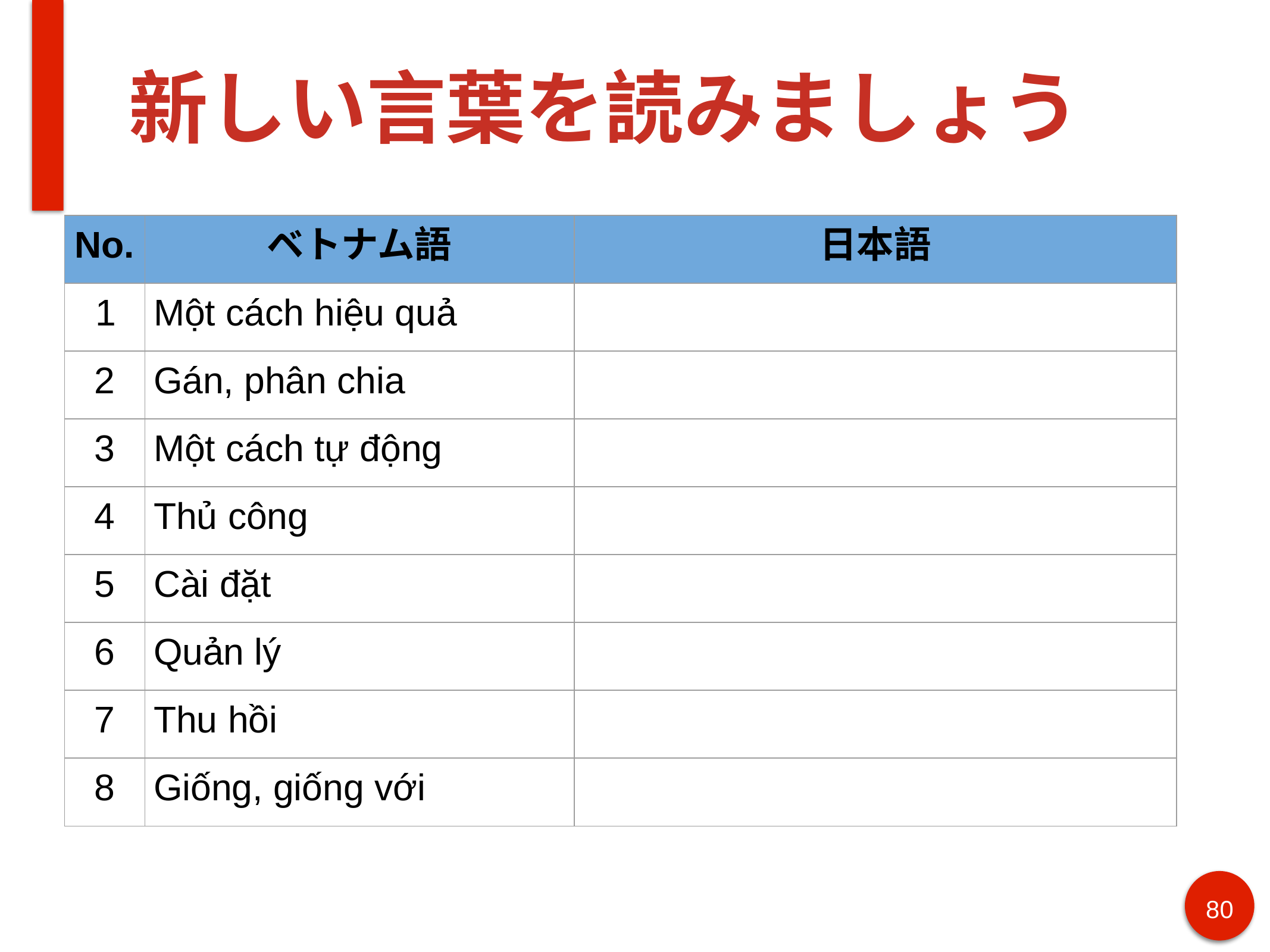

# 新しい言葉を読みましょう
| No. | ベトナム語 | 日本語 |
| --- | --- | --- |
| 1 | Một cách hiệu quả |  |
| 2 | Gán, phân chia |  |
| 3 | Một cách tự động |  |
| 4 | Thủ công |  |
| 5 | Cài đặt |  |
| 6 | Quản lý |  |
| 7 | Thu hồi |  |
| 8 | Giống, giống với |  |
80